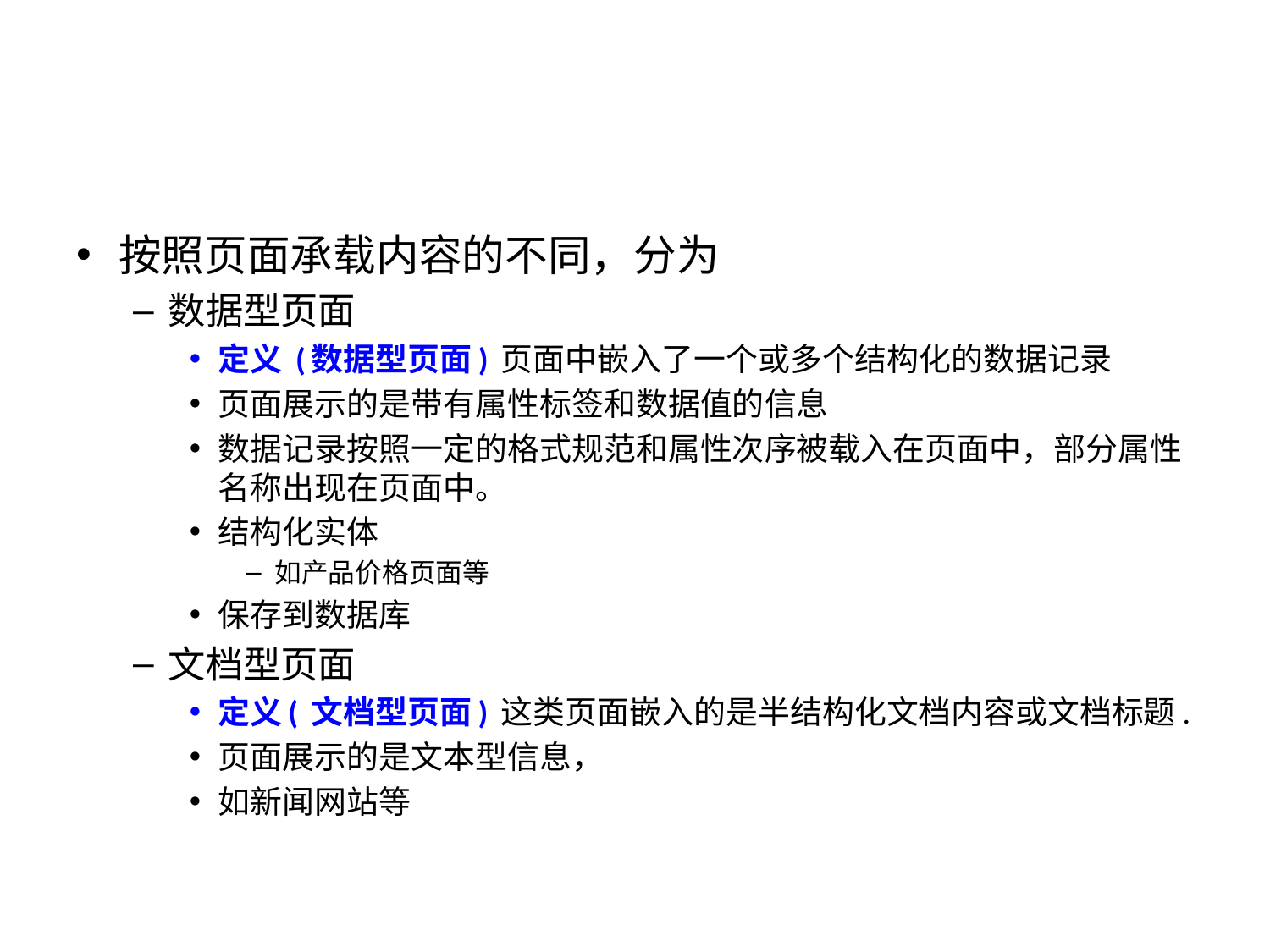

#
按照页面承载内容的不同，分为
数据型页面
定义 (数据型页面) 页面中嵌入了一个或多个结构化的数据记录
页面展示的是带有属性标签和数据值的信息
数据记录按照一定的格式规范和属性次序被载入在页面中，部分属性名称出现在页面中。
结构化实体
如产品价格页面等
保存到数据库
文档型页面
定义( 文档型页面) 这类页面嵌入的是半结构化文档内容或文档标题.
页面展示的是文本型信息，
如新闻网站等